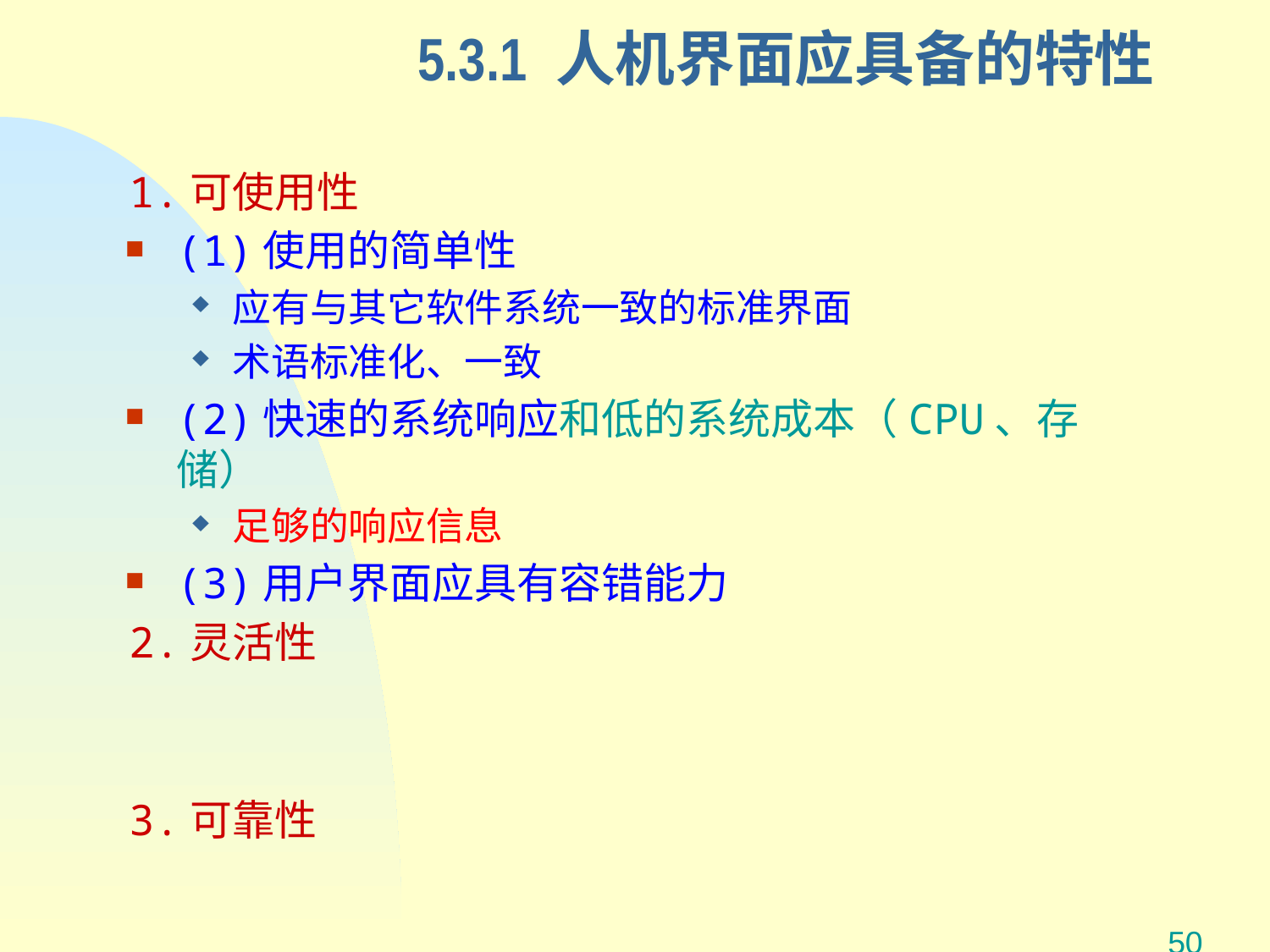

# 5.3.1 人机界面应具备的特性
1.可使用性
(1)使用的简单性
应有与其它软件系统一致的标准界面
术语标准化、一致
(2)快速的系统响应和低的系统成本（CPU、存储）
足够的响应信息
(3)用户界面应具有容错能力
2.灵活性

3.可靠性

50